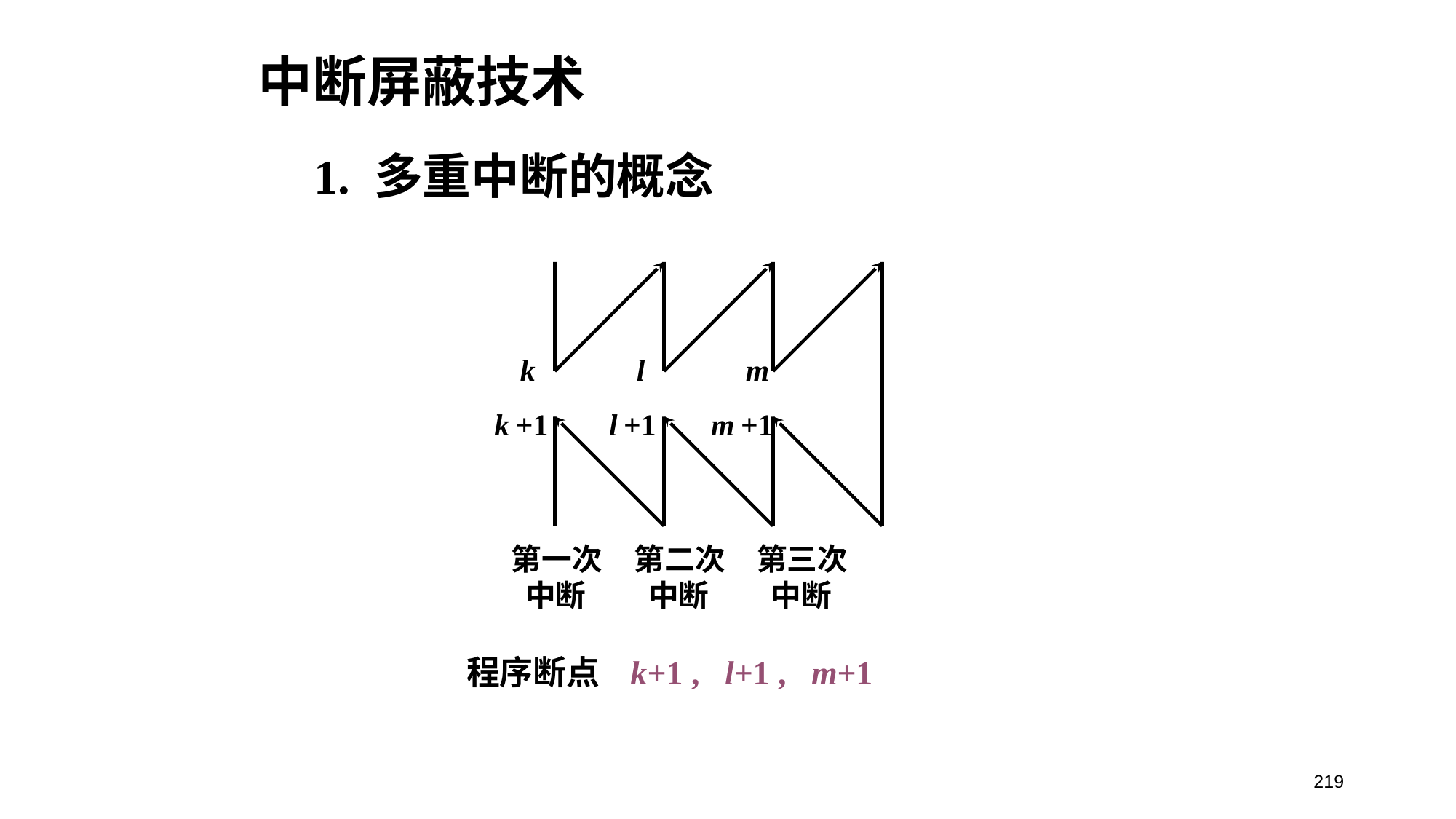

中断屏蔽技术
1. 多重中断的概念

k
l
m
k  +1
l  +1
m  +1

第一次
 中断
第二次
 中断
第三次
 中断
程序断点   k+1 ,   l+1 ,   m+1
219